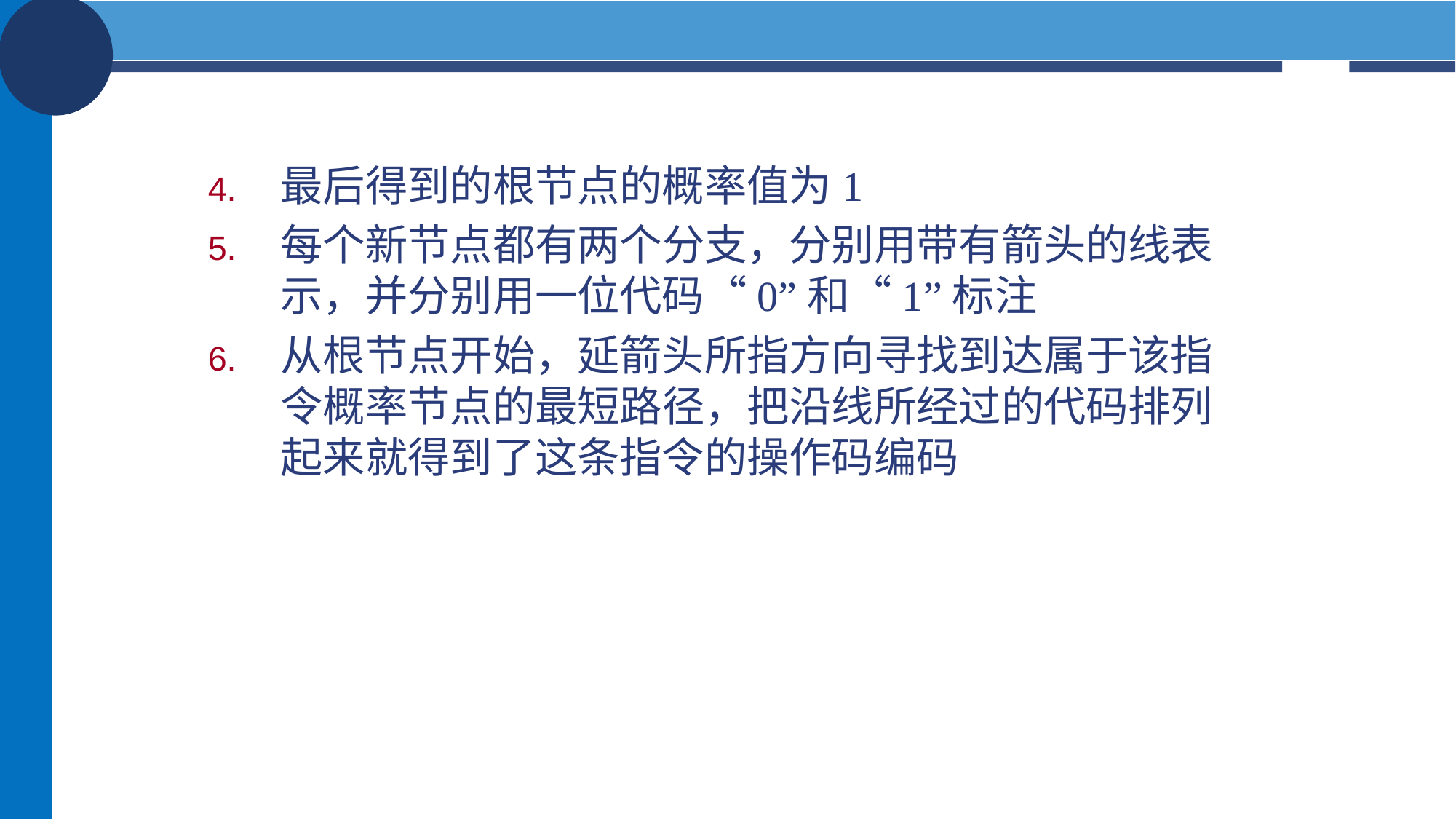

最后得到的根节点的概率值为1
每个新节点都有两个分支，分别用带有箭头的线表示，并分别用一位代码“0”和“1”标注
从根节点开始，延箭头所指方向寻找到达属于该指令概率节点的最短路径，把沿线所经过的代码排列起来就得到了这条指令的操作码编码